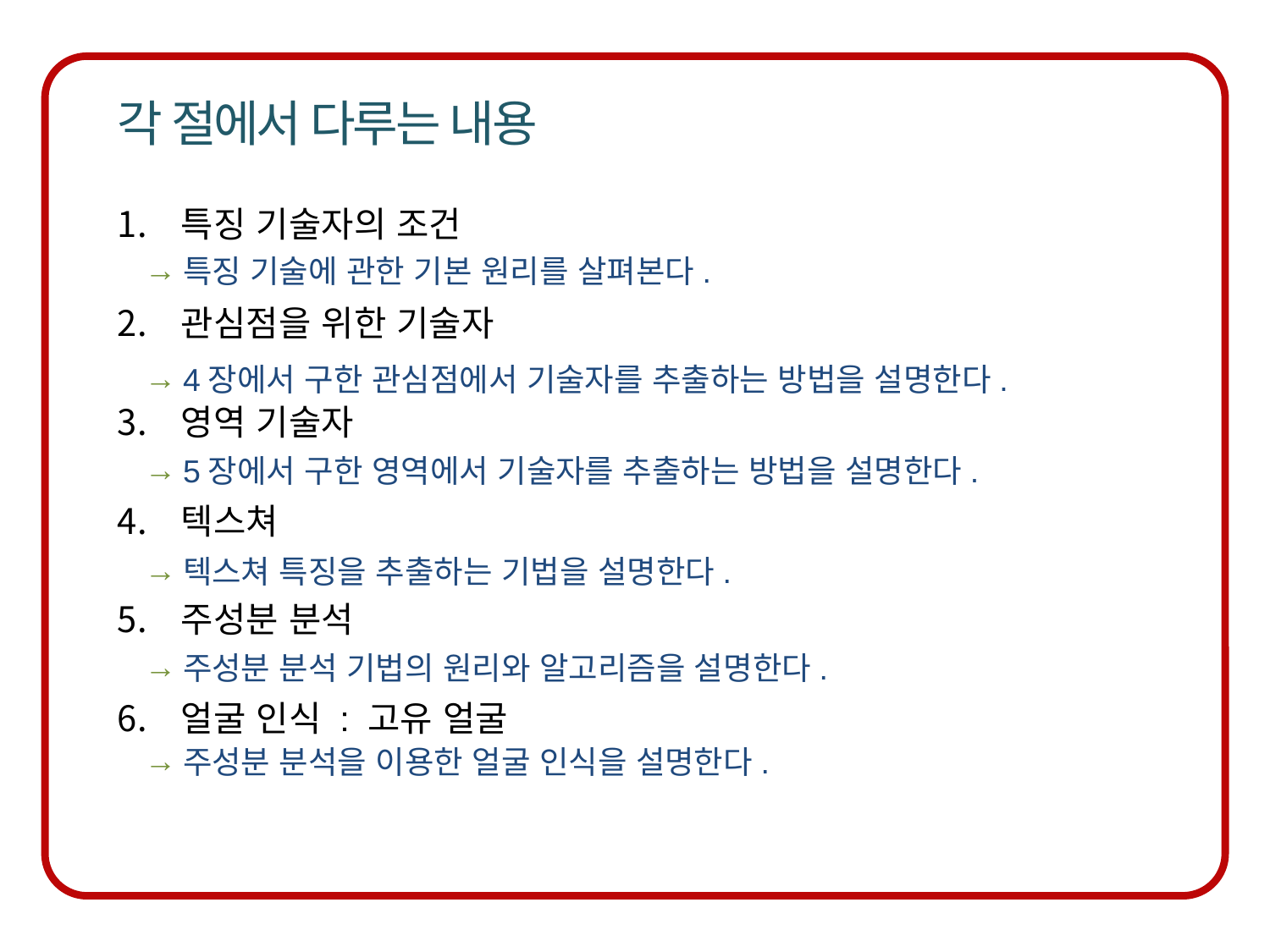

특징 기술에 관한 기본 원리를 살펴본다.

4장에서 구한 관심점에서 기술자를 추출하는 방법을 설명한다.

5장에서 구한 영역에서 기술자를 추출하는 방법을 설명한다.

텍스쳐 특징을 추출하는 기법을 설명한다.

주성분 분석 기법의 원리와 알고리즘을 설명한다.

주성분 분석을 이용한 얼굴 인식을 설명한다.

특징 기술자의 조건

관심점을 위한 기술자

영역 기술자

텍스쳐

주성분 분석

얼굴 인식 : 고유 얼굴